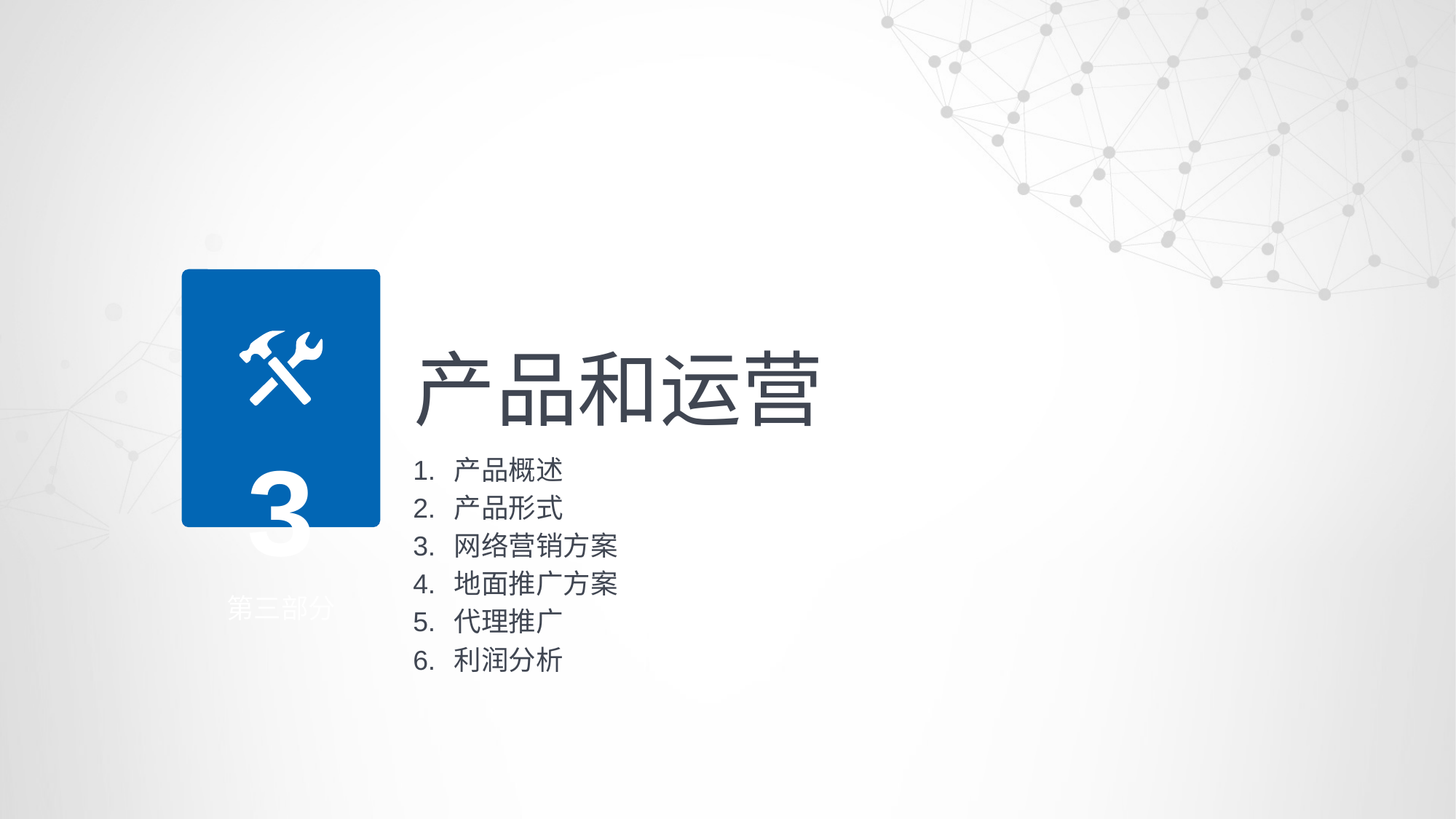

产品和运营
3
产品概述
产品形式
网络营销方案
地面推广方案
代理推广
利润分析
第三部分